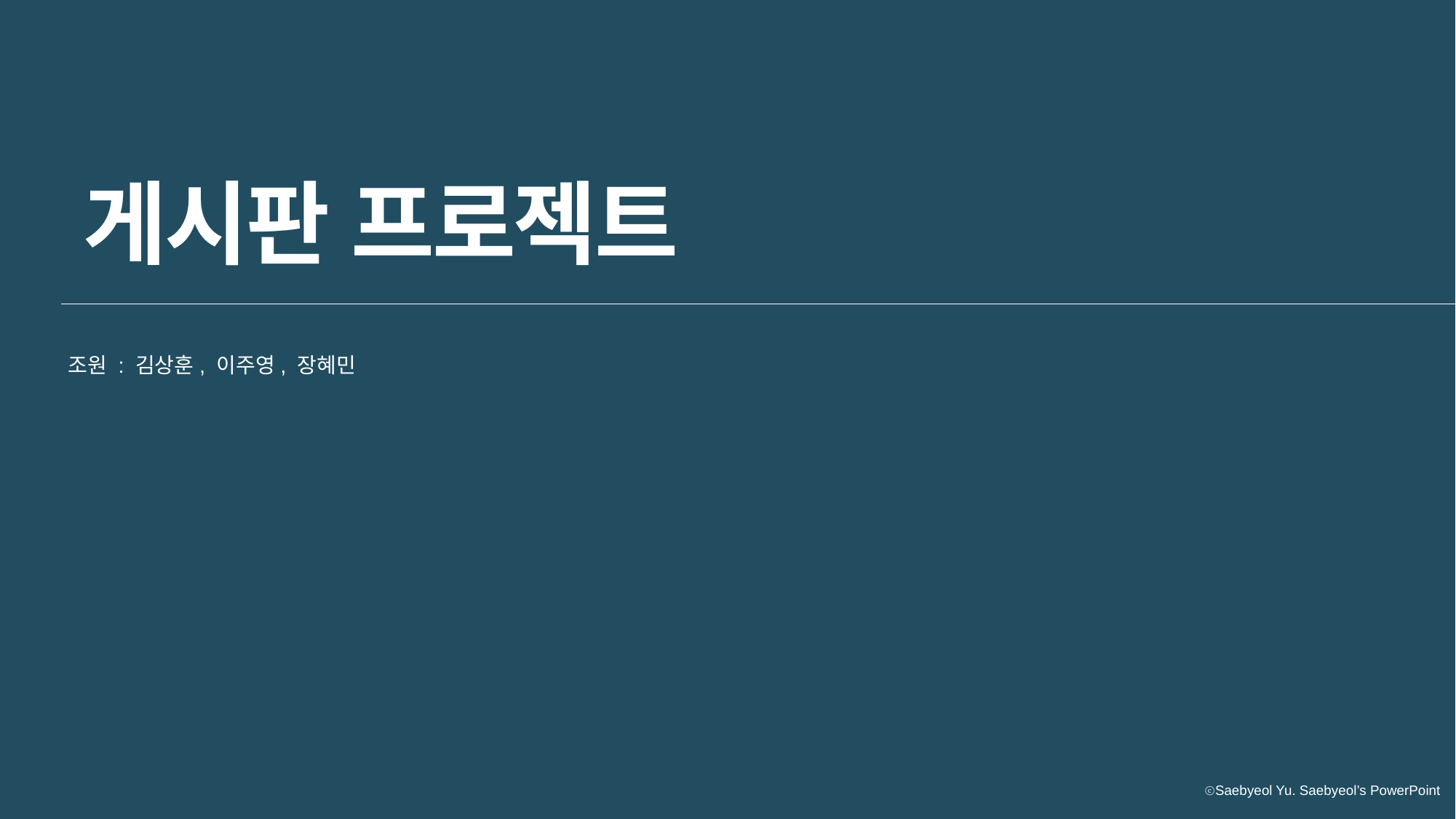

게시판 프로젝트
조원 : 김상훈, 이주영, 장혜민